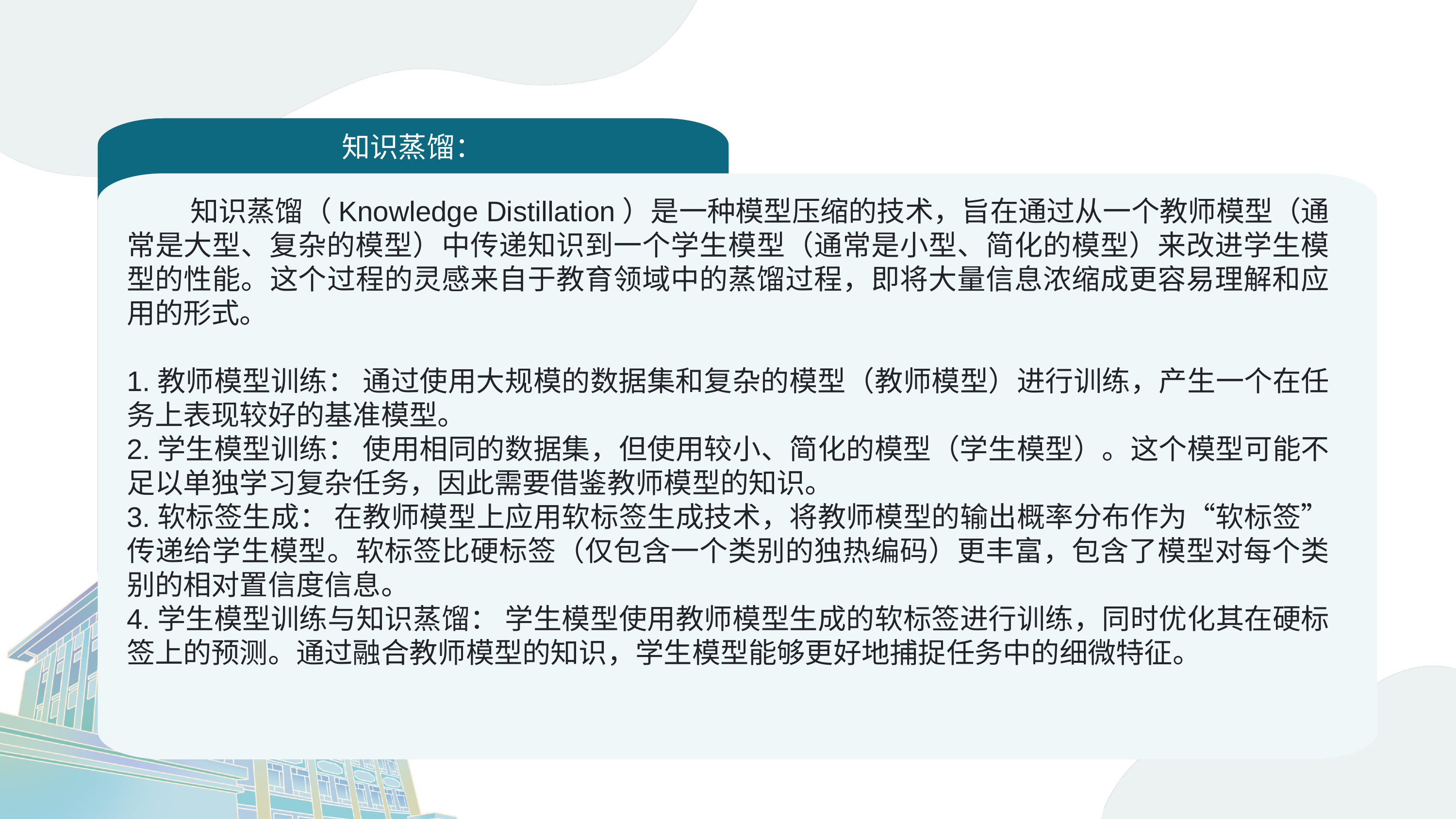

知识蒸馏：

         知识蒸馏（Knowledge Distillation）是一种模型压缩的技术，旨在通过从一个教师模型（通常是大型、复杂的模型）中传递知识到一个学生模型（通常是小型、简化的模型）来改进学生模型的性能。这个过程的灵感来自于教育领域中的蒸馏过程，即将大量信息浓缩成更容易理解和应用的形式。

1.教师模型训练： 通过使用大规模的数据集和复杂的模型（教师模型）进行训练，产生一个在任务上表现较好的基准模型。
2.学生模型训练： 使用相同的数据集，但使用较小、简化的模型（学生模型）。这个模型可能不足以单独学习复杂任务，因此需要借鉴教师模型的知识。
3.软标签生成： 在教师模型上应用软标签生成技术，将教师模型的输出概率分布作为“软标签”传递给学生模型。软标签比硬标签（仅包含一个类别的独热编码）更丰富，包含了模型对每个类别的相对置信度信息。
4.学生模型训练与知识蒸馏： 学生模型使用教师模型生成的软标签进行训练，同时优化其在硬标签上的预测。通过融合教师模型的知识，学生模型能够更好地捕捉任务中的细微特征。